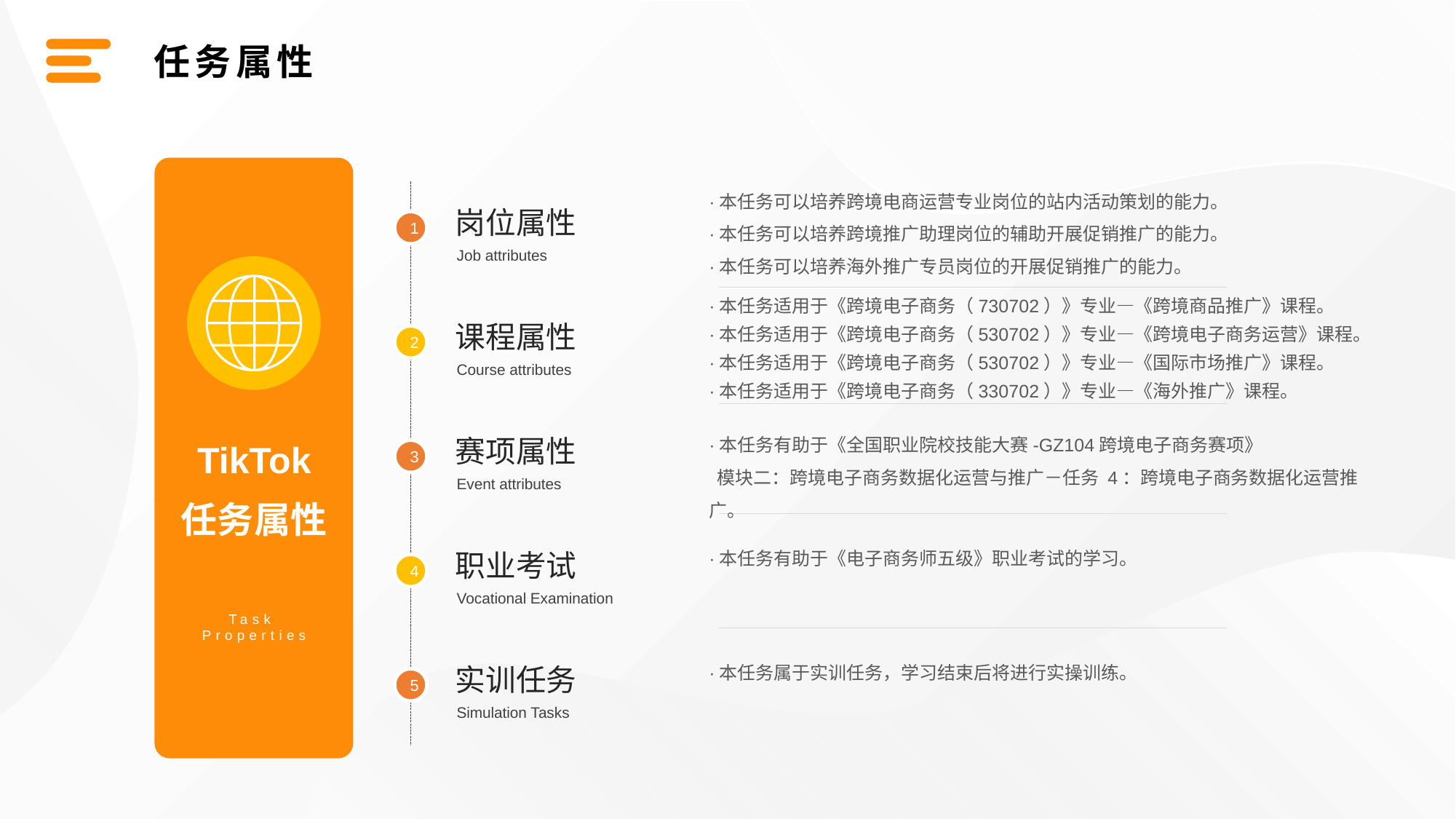

任务属性

·本任务可以培养跨境电商运营专业岗位的站内活动策划的能力。
·本任务可以培养跨境推广助理岗位的辅助开展促销推广的能力。
·本任务可以培养海外推广专员岗位的开展促销推广的能力。
岗位属性
1
Job attributes

·本任务适用于《跨境电子商务（730702）》专业—《跨境商品推广》课程。
·本任务适用于《跨境电子商务（530702）》专业—《跨境电子商务运营》课程。
·本任务适用于《跨境电子商务（530702）》专业—《国际市场推广》课程。
·本任务适用于《跨境电子商务（330702）》专业—《海外推广》课程。
课程属性
2
Course attributes
·本任务有助于《全国职业院校技能大赛-GZ104跨境电子商务赛项》
 模块二：跨境电子商务数据化运营与推广－任务 4：跨境电子商务数据化运营推广。
赛项属性
TikTok
3
Event attributes
任务属性
·本任务有助于《电子商务师五级》职业考试的学习。
职业考试
4
Vocational Examination
Task
Properties
·本任务属于实训任务，学习结束后将进行实操训练。
实训任务
5
Simulation Tasks